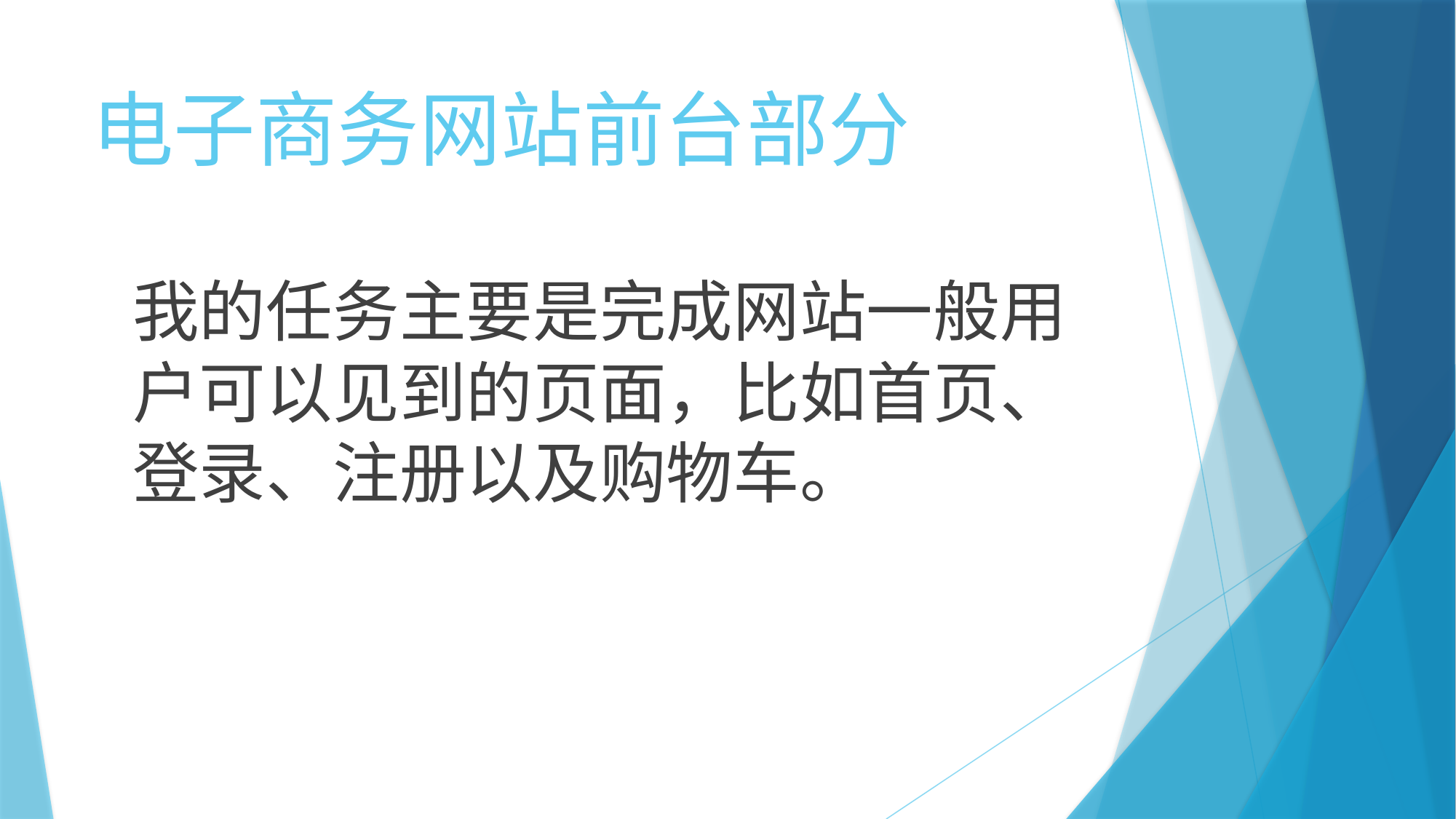

# 电子商务网站前台部分
	我的任务主要是完成网站一般用户可以见到的页面，比如首页、登录、注册以及购物车。